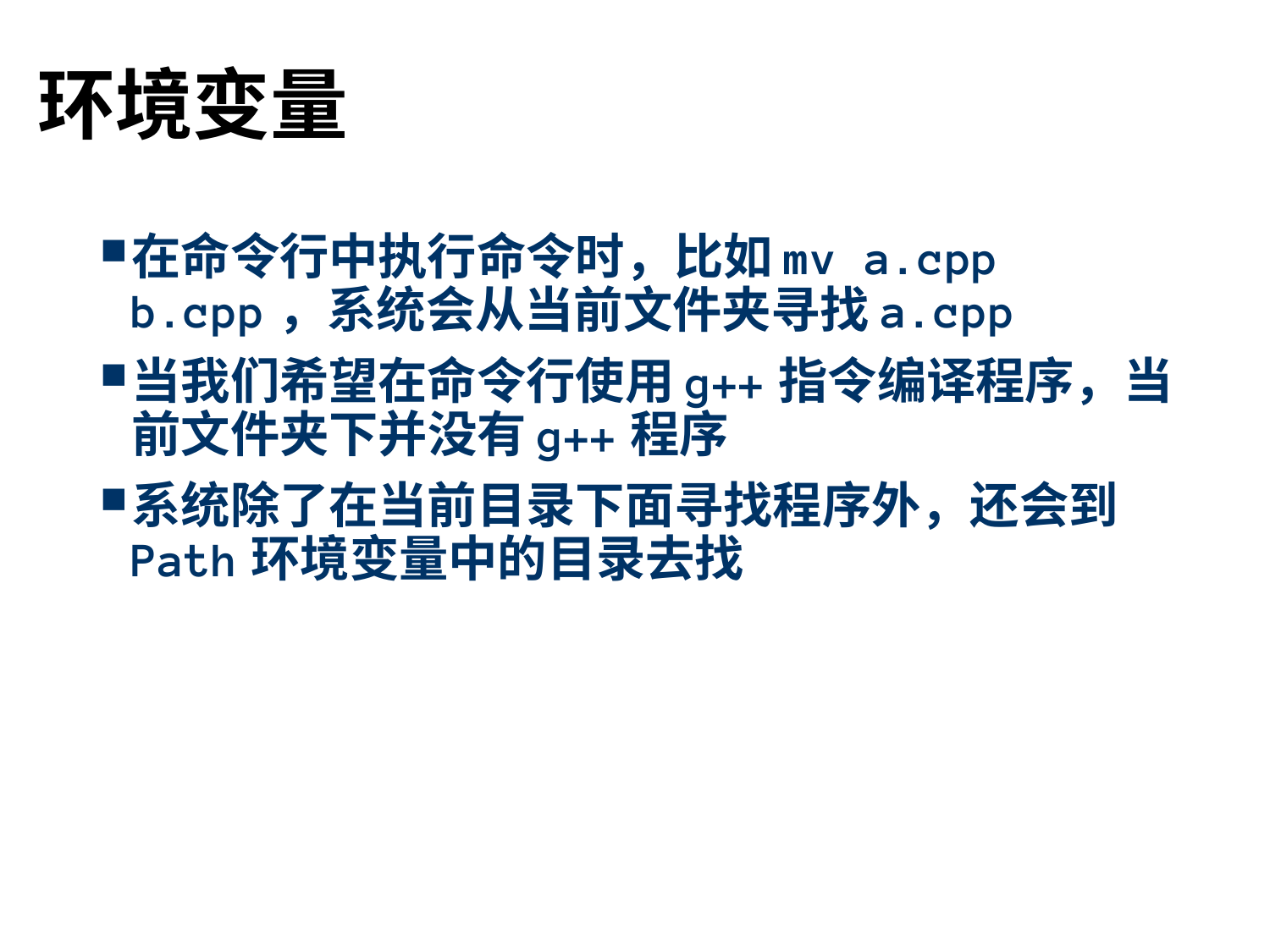

# 环境变量
在命令行中执行命令时，比如mv a.cpp b.cpp，系统会从当前文件夹寻找a.cpp
当我们希望在命令行使用g++指令编译程序，当前文件夹下并没有g++程序
系统除了在当前目录下面寻找程序外，还会到Path环境变量中的目录去找

42